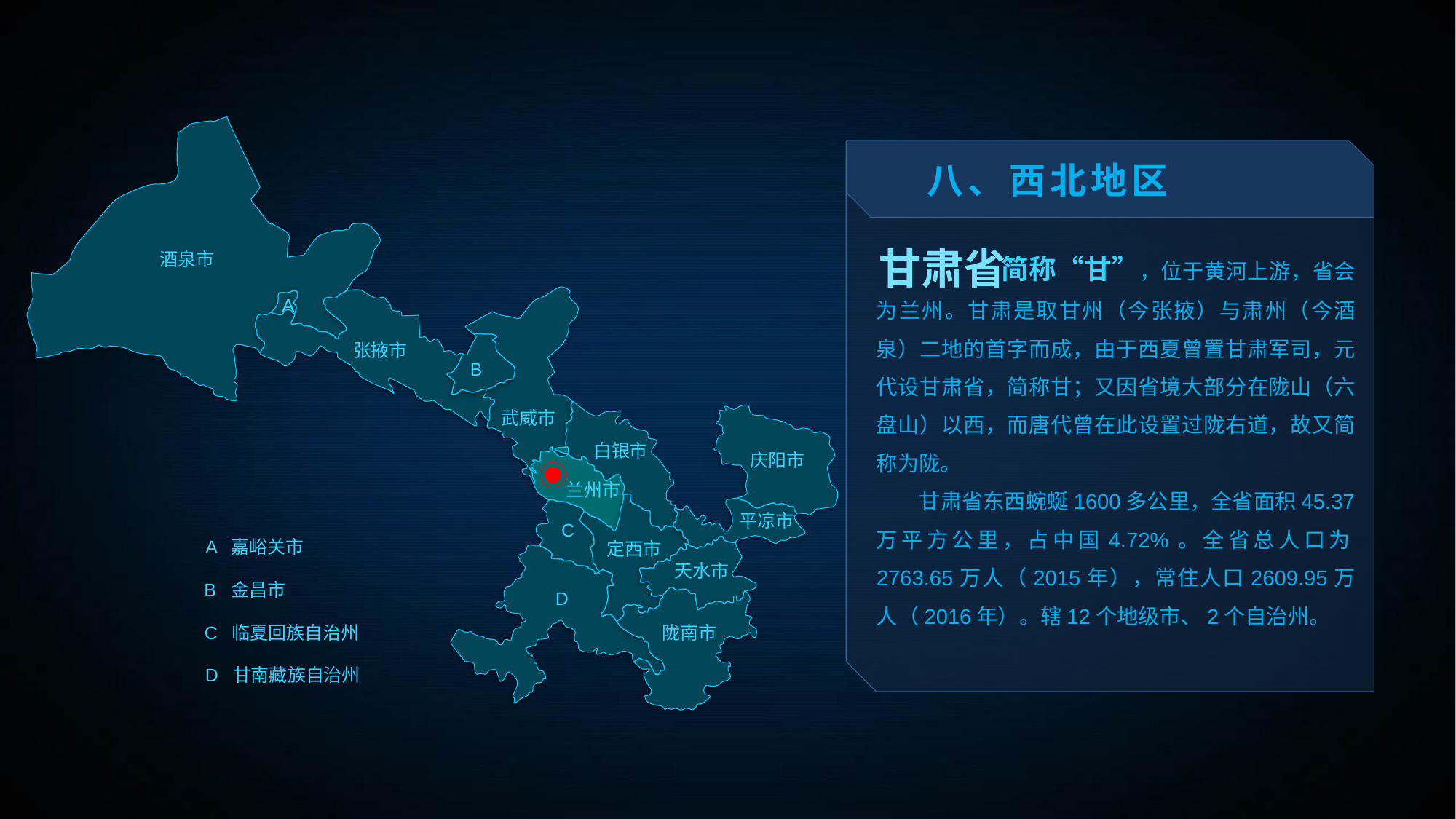

八、西北地区

                  简称“甘”，位于黄河上游，省会为兰州。甘肃是取甘州（今张掖）与肃州（今酒泉）二地的首字而成，由于西夏曾置甘肃军司，元代设甘肃省，简称甘；又因省境大部分在陇山（六盘山）以西，而唐代曾在此设置过陇右道，故又简称为陇。
        甘肃省东西蜿蜒1600多公里，全省面积45.37万平方公里，占中国4.72%。全省总人口为2763.65万人（2015年），常住人口2609.95万人（2016年）。辖12个地级市、2个自治州。
甘肃省
酒泉市

A
B
C
D
A  嘉峪关市
B  金昌市
C  临夏回族自治州
D  甘南藏族自治州

张掖市

武威市

白银市
庆阳市

兰州市

平凉市
定西市

天水市

陇南市